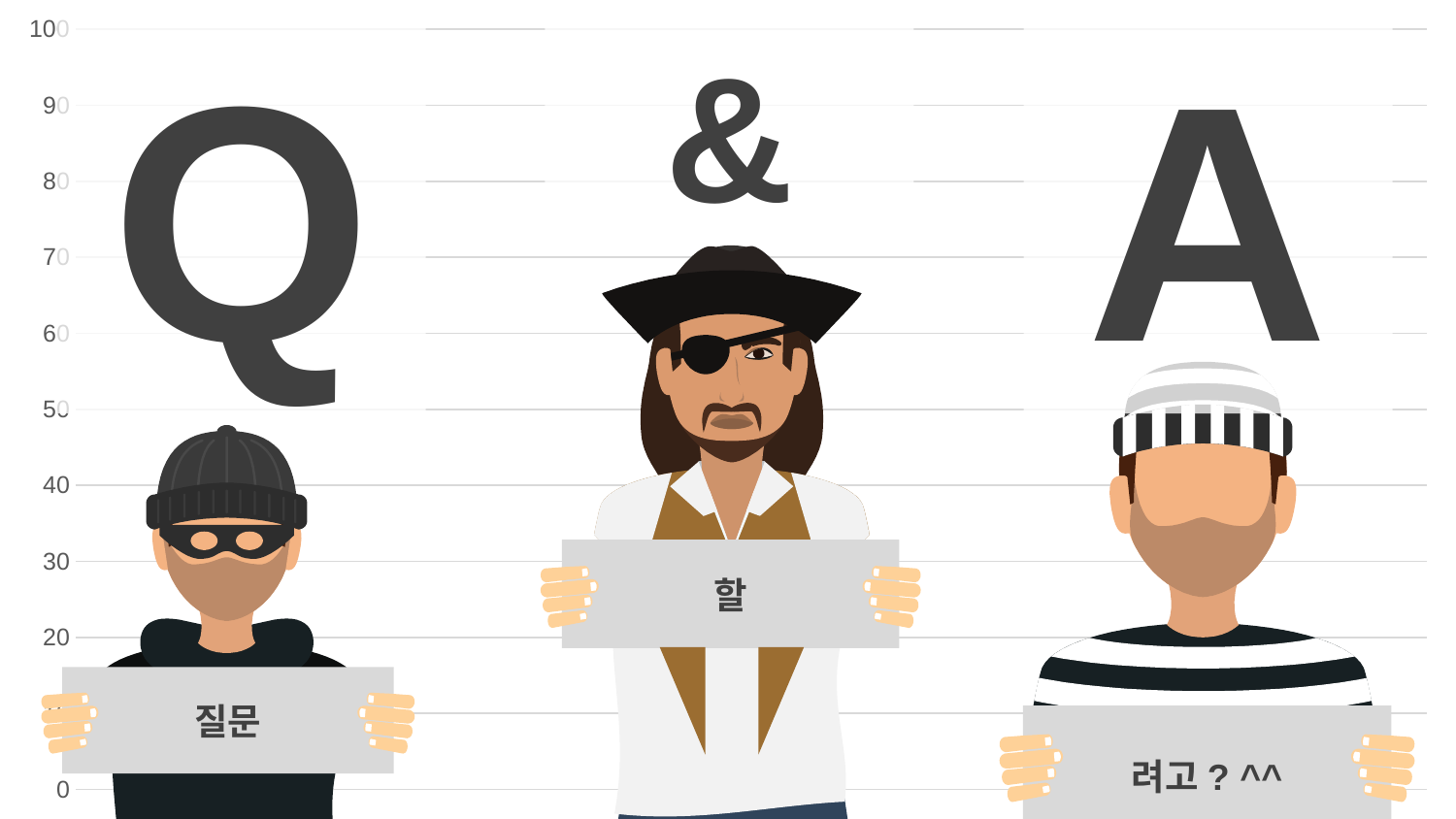

### Chart

| Category | 계열 1 | 계열 2 | 계열 3 |
|---|---|---|---|
| 항목 1 | 10.0 | 2.4 | 2.0 |
| 항목 2 | 50.0 | 4.4 | 2.0 |
| 항목 3 | 70.0 | 1.8 | 3.0 |
| 항목 4 | 90.0 | 2.8 | 5.0 |
Q
A
&

할

려고? ^^

질문